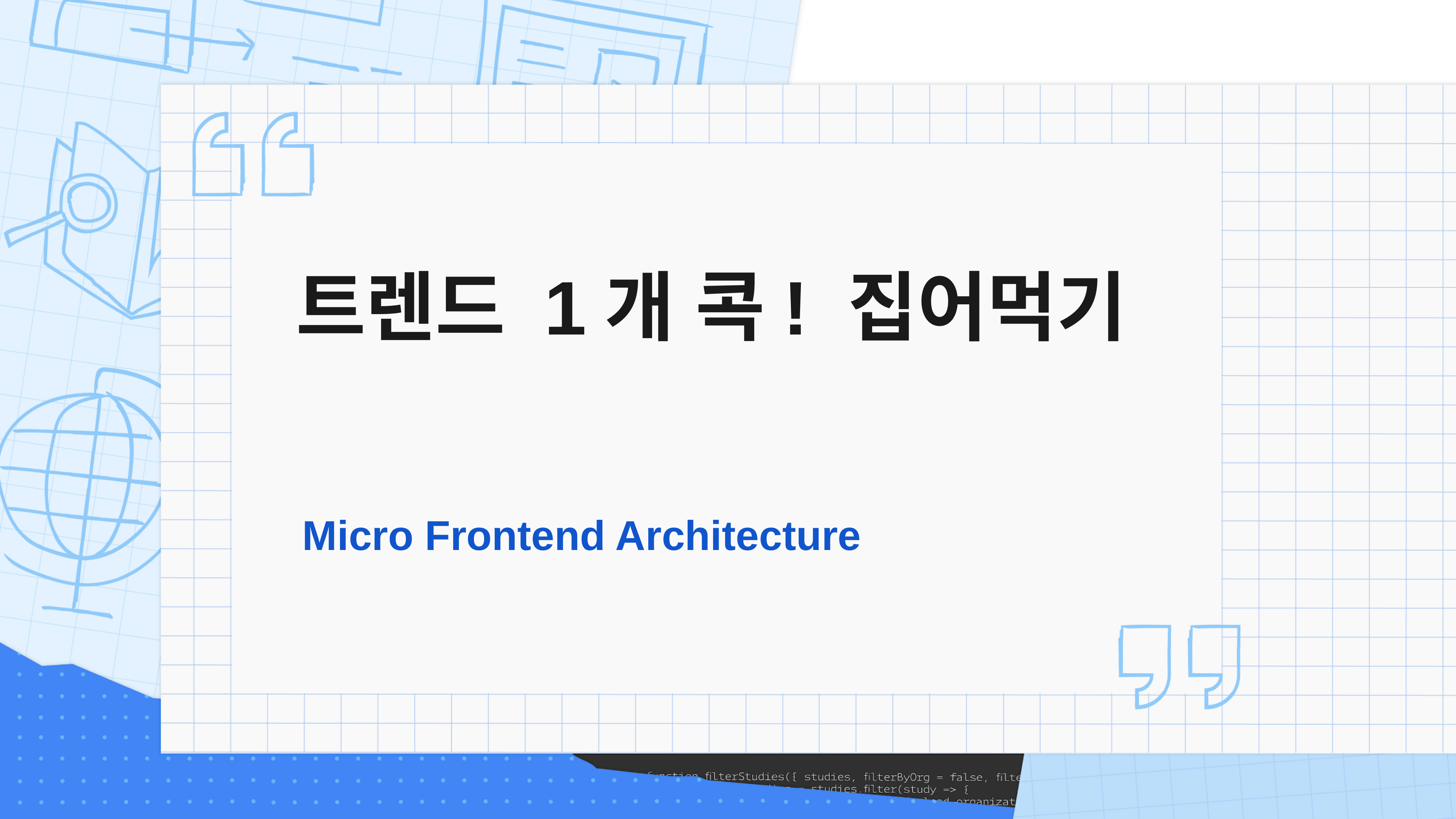

# 트렌드 1개 콕! 집어먹기
Micro Frontend Architecture